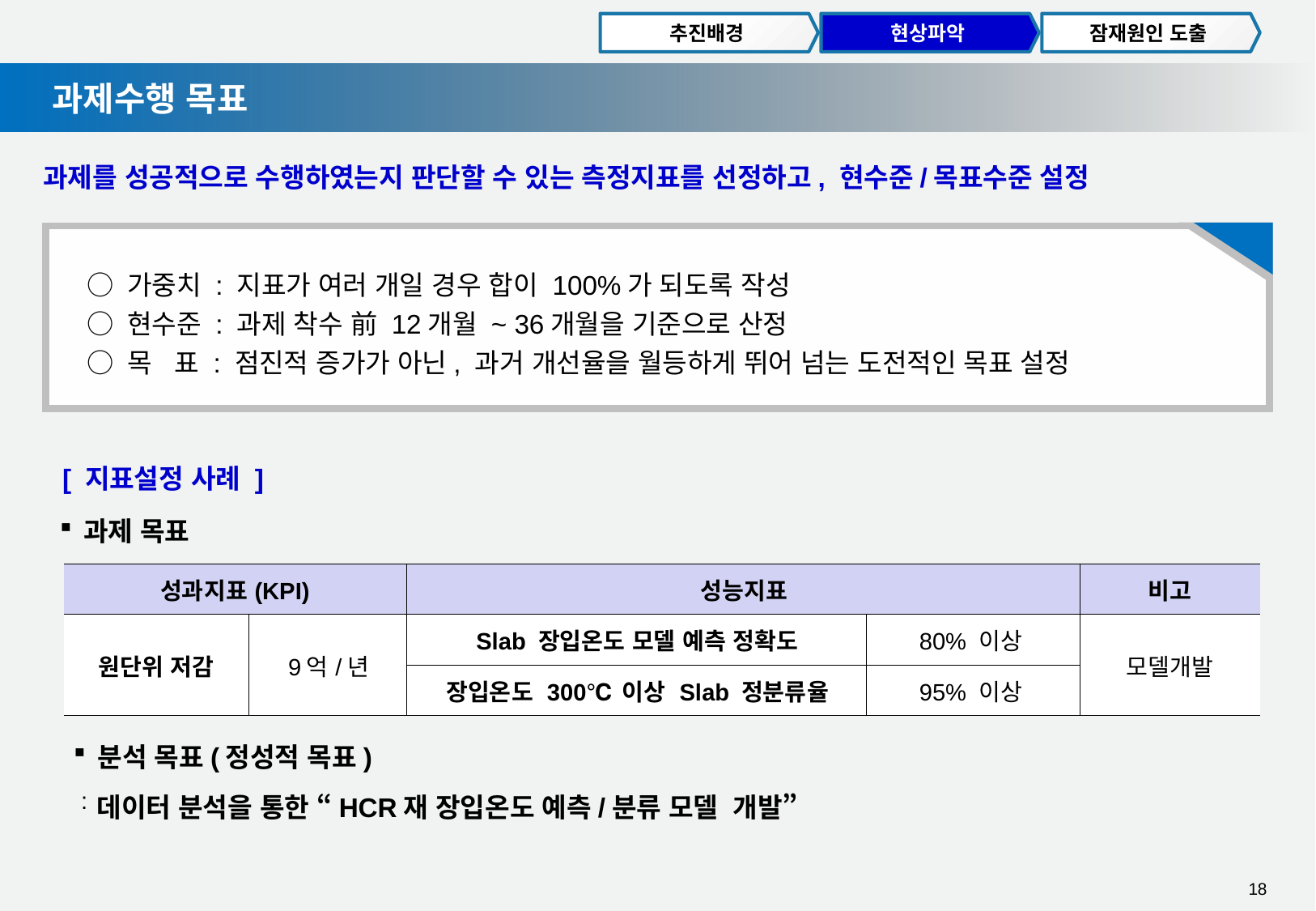

추진배경
현상파악
잠재원인 도출

과제수행 목표
과제를 성공적으로 수행하였는지 판단할 수 있는 측정지표를 선정하고, 현수준/목표수준 설정

○ 가중치 : 지표가 여러 개일 경우 합이 100%가 되도록 작성
○ 현수준 : 과제 착수 前 12개월 ~ 36개월을 기준으로 산정
○ 목   표 : 점진적 증가가 아닌, 과거 개선율을 월등하게 뛰어 넘는 도전적인 목표 설정
[ 지표설정 사례 ]
과제 목표
| 성과지표(KPI) |  | 성능지표 |  | 비고 |
| --- | --- | --- | --- | --- |
| 원단위 저감 | 9억/년 | Slab 장입온도 모델 예측 정확도 | 80% 이상 | 모델개발 |
|  |  | 장입온도 300℃ 이상 Slab 정분류율 | 95% 이상 |  |
분석 목표(정성적 목표)
 :
데이터 분석을 통한 “HCR재 장입온도 예측/분류 모델  개발”
18